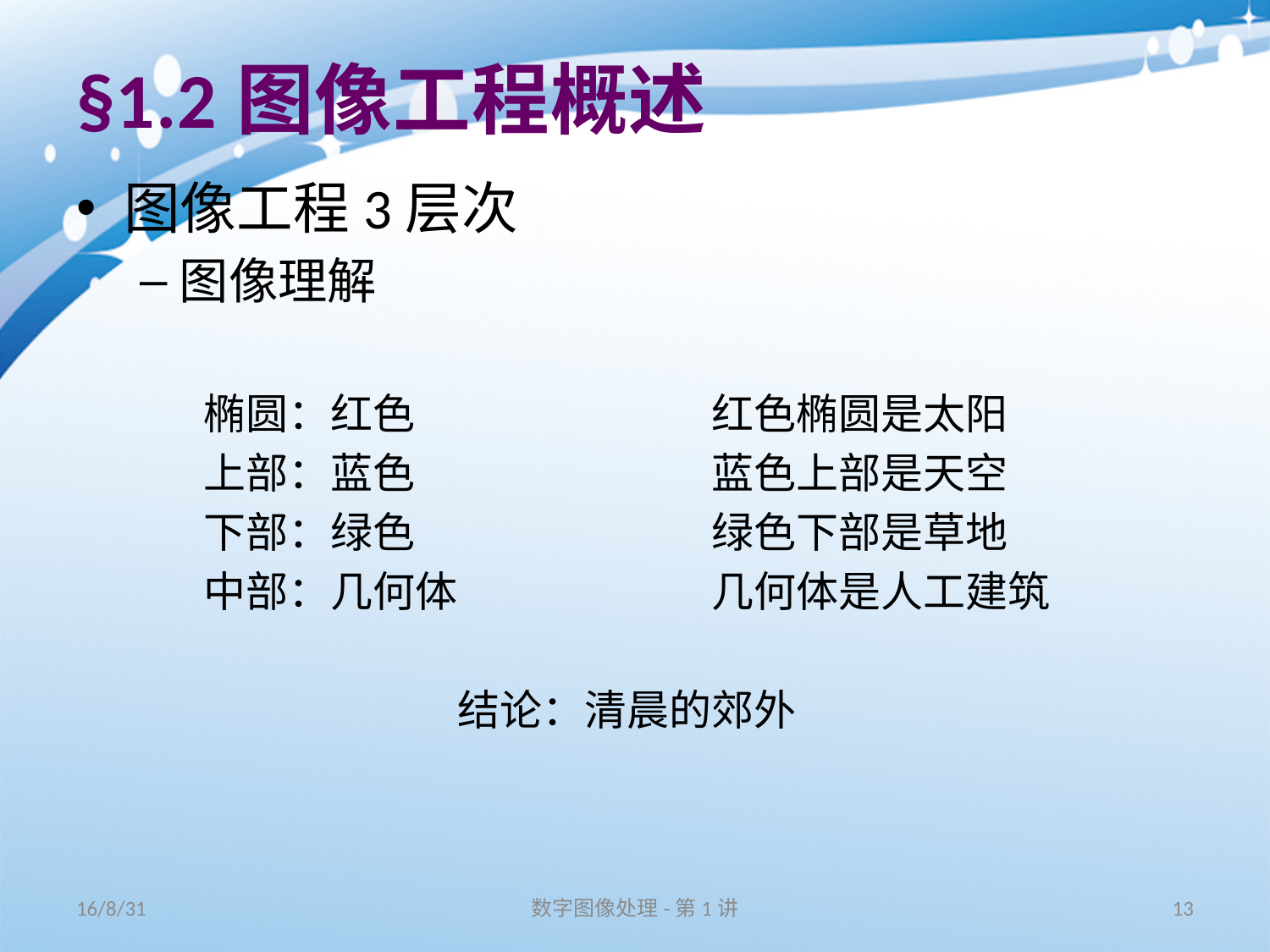

# §1.2图像工程概述
图像工程3层次
图像理解

椭圆：红色			红色椭圆是太阳
上部：蓝色			蓝色上部是天空
下部：绿色			绿色下部是草地
中部：几何体		几何体是人工建筑

		结论：清晨的郊外

16/8/31
数字图像处理-第1讲
13